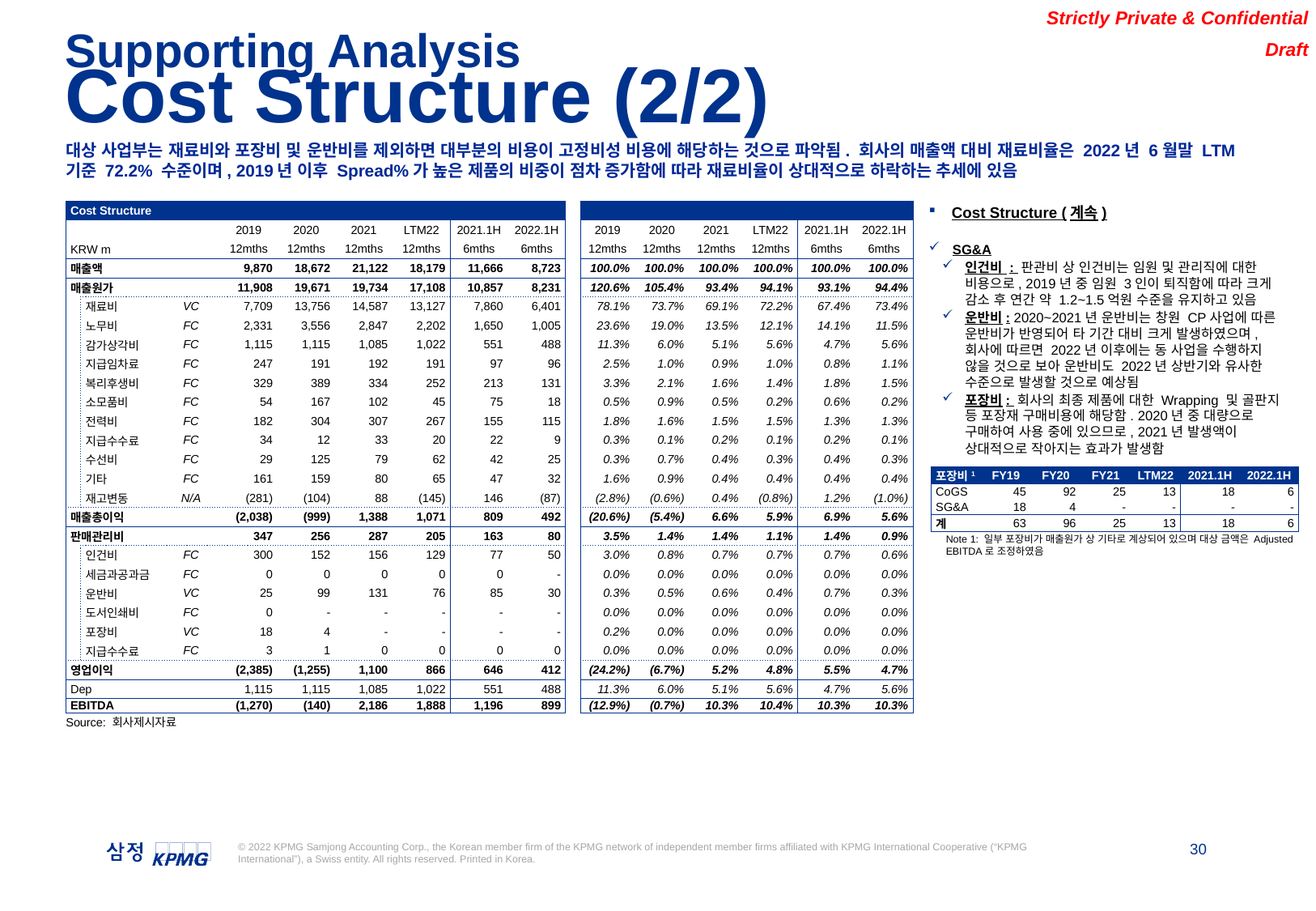

Supporting Analysis
Cost Structure (2/2)
대상 사업부는 재료비와 포장비 및 운반비를 제외하면 대부분의 비용이 고정비성 비용에 해당하는 것으로 파악됨. 회사의 매출액 대비 재료비율은 2022년 6월말 LTM 기준 72.2% 수준이며, 2019년 이후 Spread%가 높은 제품의 비중이 점차 증가함에 따라 재료비율이 상대적으로 하락하는 추세에 있음
| Cost Structure |  |  |  |  |  |  |  |  |  |  |  |  |  |  |  |
| --- | --- | --- | --- | --- | --- | --- | --- | --- | --- | --- | --- | --- | --- | --- | --- |
|  |  |  | 2019 | 2020 | 2021 | LTM22 | 2021.1H | 2022.1H |  | 2019 | 2020 | 2021 | LTM22 | 2021.1H | 2022.1H |
| KRW m |  |  | 12mths | 12mths | 12mths | 12mths | 6mths | 6mths |  | 12mths | 12mths | 12mths | 12mths | 6mths | 6mths |
| 매출액 |  |  | 9,870 | 18,672 | 21,122 | 18,179 | 11,666 | 8,723 |  | 100.0% | 100.0% | 100.0% | 100.0% | 100.0% | 100.0% |
| 매출원가 |  |  | 11,908 | 19,671 | 19,734 | 17,108 | 10,857 | 8,231 |  | 120.6% | 105.4% | 93.4% | 94.1% | 93.1% | 94.4% |
|  | 재료비 | VC | 7,709 | 13,756 | 14,587 | 13,127 | 7,860 | 6,401 |  | 78.1% | 73.7% | 69.1% | 72.2% | 67.4% | 73.4% |
|  | 노무비 | FC | 2,331 | 3,556 | 2,847 | 2,202 | 1,650 | 1,005 |  | 23.6% | 19.0% | 13.5% | 12.1% | 14.1% | 11.5% |
|  | 감가상각비 | FC | 1,115 | 1,115 | 1,085 | 1,022 | 551 | 488 |  | 11.3% | 6.0% | 5.1% | 5.6% | 4.7% | 5.6% |
|  | 지급임차료 | FC | 247 | 191 | 192 | 191 | 97 | 96 |  | 2.5% | 1.0% | 0.9% | 1.0% | 0.8% | 1.1% |
|  | 복리후생비 | FC | 329 | 389 | 334 | 252 | 213 | 131 |  | 3.3% | 2.1% | 1.6% | 1.4% | 1.8% | 1.5% |
|  | 소모품비 | FC | 54 | 167 | 102 | 45 | 75 | 18 |  | 0.5% | 0.9% | 0.5% | 0.2% | 0.6% | 0.2% |
|  | 전력비 | FC | 182 | 304 | 307 | 267 | 155 | 115 |  | 1.8% | 1.6% | 1.5% | 1.5% | 1.3% | 1.3% |
|  | 지급수수료 | FC | 34 | 12 | 33 | 20 | 22 | 9 |  | 0.3% | 0.1% | 0.2% | 0.1% | 0.2% | 0.1% |
|  | 수선비 | FC | 29 | 125 | 79 | 62 | 42 | 25 |  | 0.3% | 0.7% | 0.4% | 0.3% | 0.4% | 0.3% |
|  | 기타 | FC | 161 | 159 | 80 | 65 | 47 | 32 |  | 1.6% | 0.9% | 0.4% | 0.4% | 0.4% | 0.4% |
|  | 재고변동 | N/A | (281) | (104) | 88 | (145) | 146 | (87) |  | (2.8%) | (0.6%) | 0.4% | (0.8%) | 1.2% | (1.0%) |
| 매출총이익 |  |  | (2,038) | (999) | 1,388 | 1,071 | 809 | 492 |  | (20.6%) | (5.4%) | 6.6% | 5.9% | 6.9% | 5.6% |
| 판매관리비 |  |  | 347 | 256 | 287 | 205 | 163 | 80 |  | 3.5% | 1.4% | 1.4% | 1.1% | 1.4% | 0.9% |
|  | 인건비 | FC | 300 | 152 | 156 | 129 | 77 | 50 |  | 3.0% | 0.8% | 0.7% | 0.7% | 0.7% | 0.6% |
|  | 세금과공과금 | FC | 0 | 0 | 0 | 0 | 0 | - |  | 0.0% | 0.0% | 0.0% | 0.0% | 0.0% | 0.0% |
|  | 운반비 | VC | 25 | 99 | 131 | 76 | 85 | 30 |  | 0.3% | 0.5% | 0.6% | 0.4% | 0.7% | 0.3% |
|  | 도서인쇄비 | FC | 0 | - | - | - | - | - |  | 0.0% | 0.0% | 0.0% | 0.0% | 0.0% | 0.0% |
|  | 포장비 | VC | 18 | 4 | - | - | - | - |  | 0.2% | 0.0% | 0.0% | 0.0% | 0.0% | 0.0% |
|  | 지급수수료 | FC | 3 | 1 | 0 | 0 | 0 | 0 |  | 0.0% | 0.0% | 0.0% | 0.0% | 0.0% | 0.0% |
| 영업이익 |  |  | (2,385) | (1,255) | 1,100 | 866 | 646 | 412 |  | (24.2%) | (6.7%) | 5.2% | 4.8% | 5.5% | 4.7% |
| Dep |  |  | 1,115 | 1,115 | 1,085 | 1,022 | 551 | 488 |  | 11.3% | 6.0% | 5.1% | 5.6% | 4.7% | 5.6% |
| EBITDA |  |  | (1,270) | (140) | 2,186 | 1,888 | 1,196 | 899 |  | (12.9%) | (0.7%) | 10.3% | 10.4% | 10.3% | 10.3% |
Cost Structure (계속)

SG&A
인건비 : 판관비 상 인건비는 임원 및 관리직에 대한 비용으로, 2019년 중 임원 3인이 퇴직함에 따라 크게 감소 후 연간 약 1.2~1.5억원 수준을 유지하고 있음
운반비: 2020~2021년 운반비는 창원 CP사업에 따른 운반비가 반영되어 타 기간 대비 크게 발생하였으며, 회사에 따르면 2022년 이후에는 동 사업을 수행하지 않을 것으로 보아 운반비도 2022년 상반기와 유사한 수준으로 발생할 것으로 예상됨
포장비: 회사의 최종 제품에 대한 Wrapping 및 골판지 등 포장재 구매비용에 해당함. 2020년 중 대량으로 구매하여 사용 중에 있으므로, 2021년 발생액이 상대적으로 작아지는 효과가 발생함

| 포장비1 | FY19 | FY20 | FY21 | LTM22 | 2021.1H | 2022.1H |
| --- | --- | --- | --- | --- | --- | --- |
| CoGS | 45 | 92 | 25 | 13 | 18 | 6 |
| SG&A | 18 | 4 | - | - | - | - |
| 계 | 63 | 96 | 25 | 13 | 18 | 6 |
Note 1: 일부 포장비가 매출원가 상 기타로 계상되어 있으며 대상 금액은 Adjusted EBITDA로 조정하였음
Source: 회사제시자료